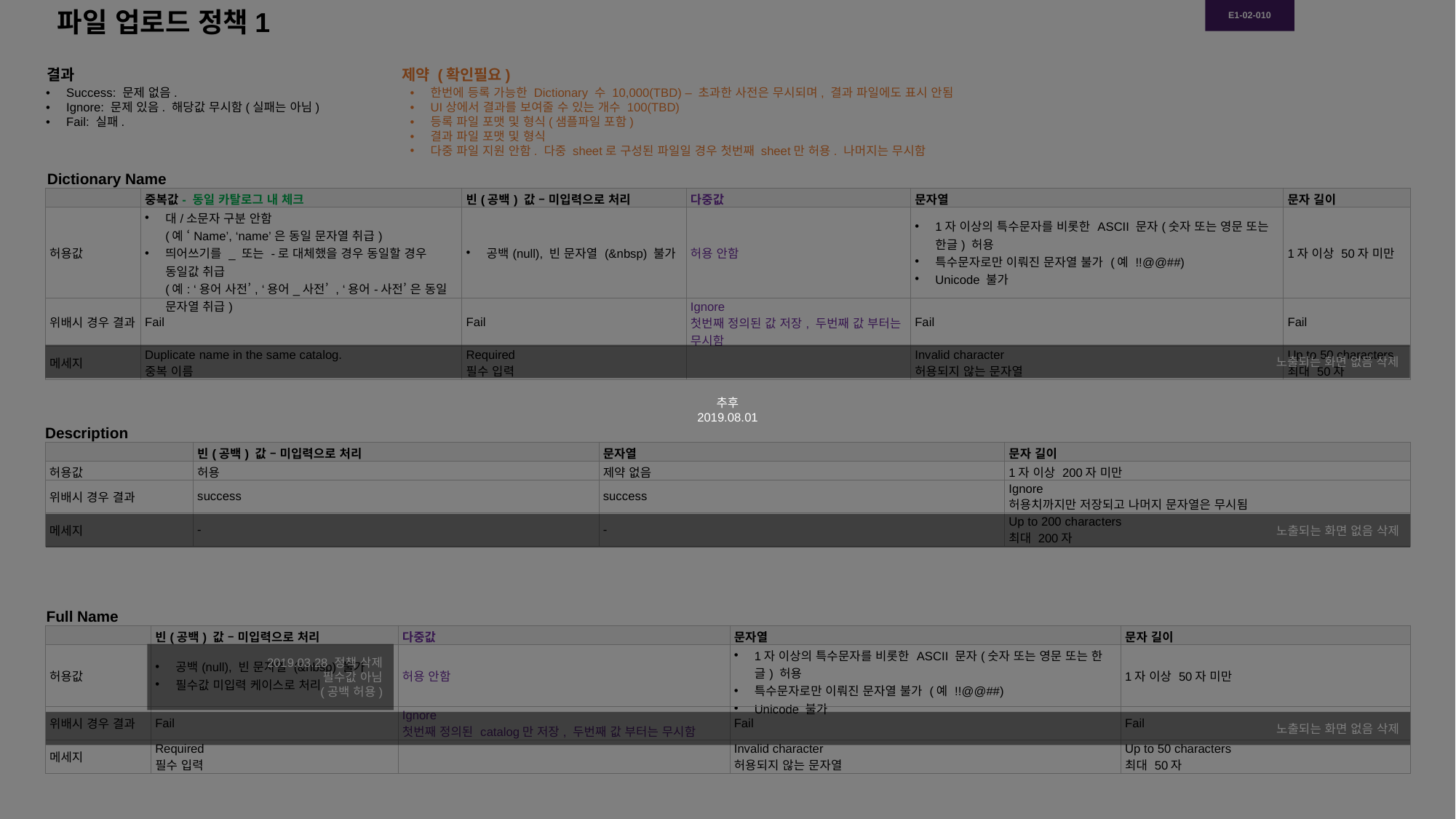

추후
2019.08.01
파일 업로드 정책1
E1-02-010
결과
제약 (확인필요)
Success: 문제 없음.
Ignore: 문제 있음. 해당값 무시함(실패는 아님)
Fail: 실패.
한번에 등록 가능한 Dictionary 수 10,000(TBD) – 초과한 사전은 무시되며, 결과 파일에도 표시 안됨
UI상에서 결과를 보여줄 수 있는 개수 100(TBD)
등록 파일 포맷 및 형식(샘플파일 포함)
결과 파일 포맷 및 형식
다중 파일 지원 안함. 다중 sheet로 구성된 파일일 경우 첫번째 sheet만 허용. 나머지는 무시함
Dictionary Name
|  | 중복값- 동일 카탈로그 내 체크 | 빈(공백) 값 – 미입력으로 처리 | 다중값 | 문자열 | 문자 길이 |
| --- | --- | --- | --- | --- | --- |
| 허용값 | 대/소문자 구분 안함 (예 ‘Name’, ‘name’은 동일 문자열 취급) 띄어쓰기를 \_ 또는 -로 대체했을 경우 동일할 경우 동일값 취급 (예: ‘용어 사전’, ‘용어\_사전’ , ‘용어-사전’ 은 동일 문자열 취급) | 공백(null), 빈 문자열 (&nbsp) 불가 | 허용 안함 | 1자 이상의 특수문자를 비롯한 ASCII 문자(숫자 또는 영문 또는 한글) 허용 특수문자로만 이뤄진 문자열 불가 (예 !!@@##) Unicode 불가 | 1자 이상 50자 미만 |
| 위배시 경우 결과 | Fail | Fail | Ignore 첫번째 정의된 값 저장, 두번째 값 부터는 무시함 | Fail | Fail |
| 메세지 | Duplicate name in the same catalog. 중복 이름 | Required 필수 입력 |  | Invalid character 허용되지 않는 문자열 | Up to 50 characters 최대 50자 |
노출되는 화면 없음 삭제
Description
|  | 빈(공백) 값 – 미입력으로 처리 | 문자열 | 문자 길이 |
| --- | --- | --- | --- |
| 허용값 | 허용 | 제약 없음 | 1자 이상 200자 미만 |
| 위배시 경우 결과 | success | success | Ignore 허용치까지만 저장되고 나머지 문자열은 무시됨 |
| 메세지 | - | - | Up to 200 characters 최대 200자 |
노출되는 화면 없음 삭제
Full Name
|  | 빈(공백) 값 – 미입력으로 처리 | 다중값 | 문자열 | 문자 길이 |
| --- | --- | --- | --- | --- |
| 허용값 | 공백(null), 빈 문자열 (&nbsp) 불가 필수값 미입력 케이스로 처리 | 허용 안함 | 1자 이상의 특수문자를 비롯한 ASCII 문자(숫자 또는 영문 또는 한글) 허용 특수문자로만 이뤄진 문자열 불가 (예 !!@@##) Unicode 불가 | 1자 이상 50자 미만 |
| 위배시 경우 결과 | Fail | Ignore 첫번째 정의된 catalog만 저장, 두번째 값 부터는 무시함 | Fail | Fail |
| 메세지 | Required 필수 입력 |  | Invalid character 허용되지 않는 문자열 | Up to 50 characters 최대 50자 |
2019.03.28 정책 삭제
필수값 아님
(공백 허용)
노출되는 화면 없음 삭제